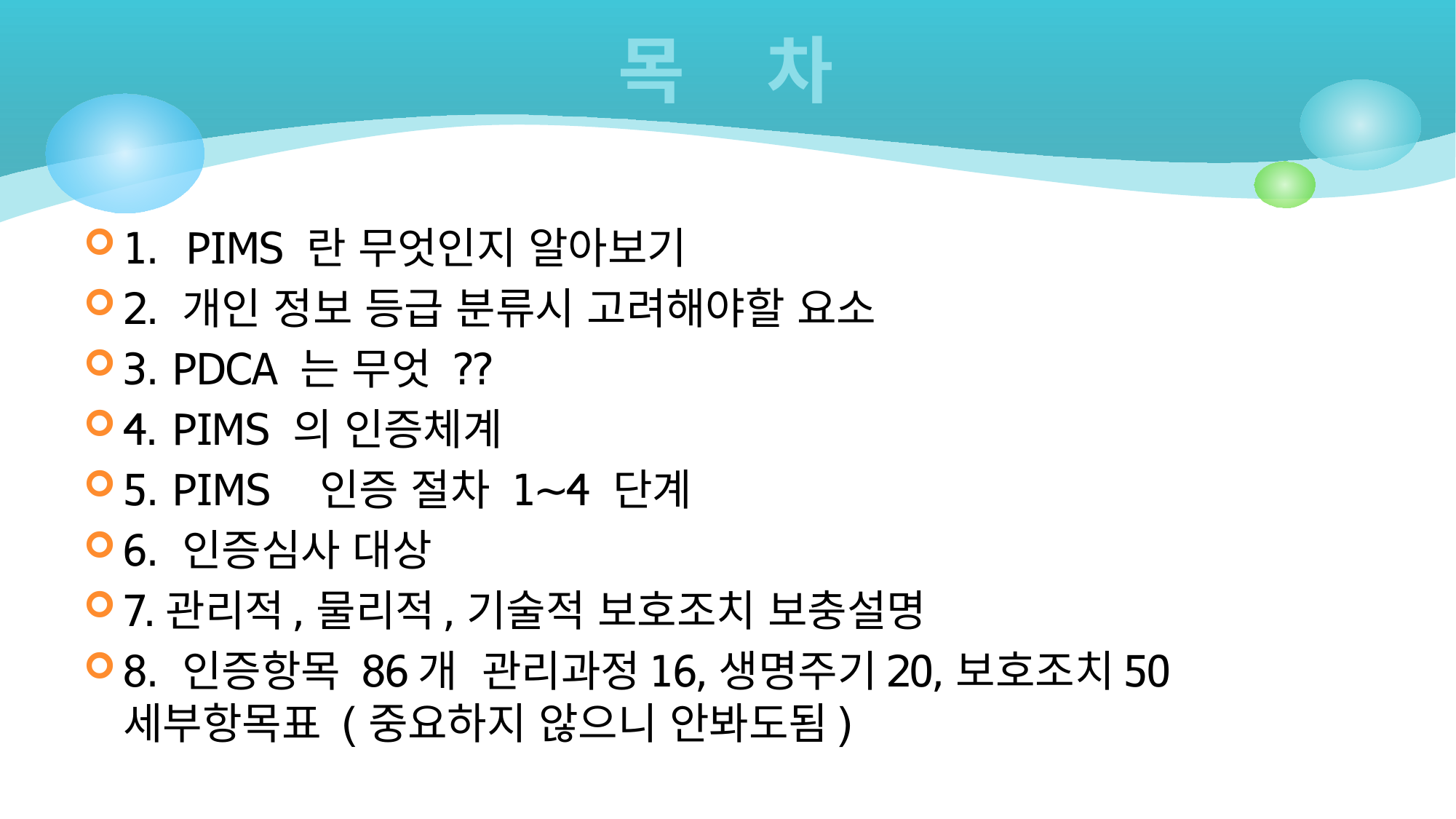

# 목    차
1.  PIMS 란 무엇인지 알아보기
2. 개인 정보 등급 분류시 고려해야할 요소
3. PDCA 는 무엇 ??
4. PIMS 의 인증체계
5. PIMS   인증 절차 1~4 단계
6. 인증심사 대상
7.관리적,물리적,기술적 보호조치 보충설명
8. 인증항목 86개  관리과정16,생명주기20,보호조치50 세부항목표 (중요하지 않으니 안봐도됨)